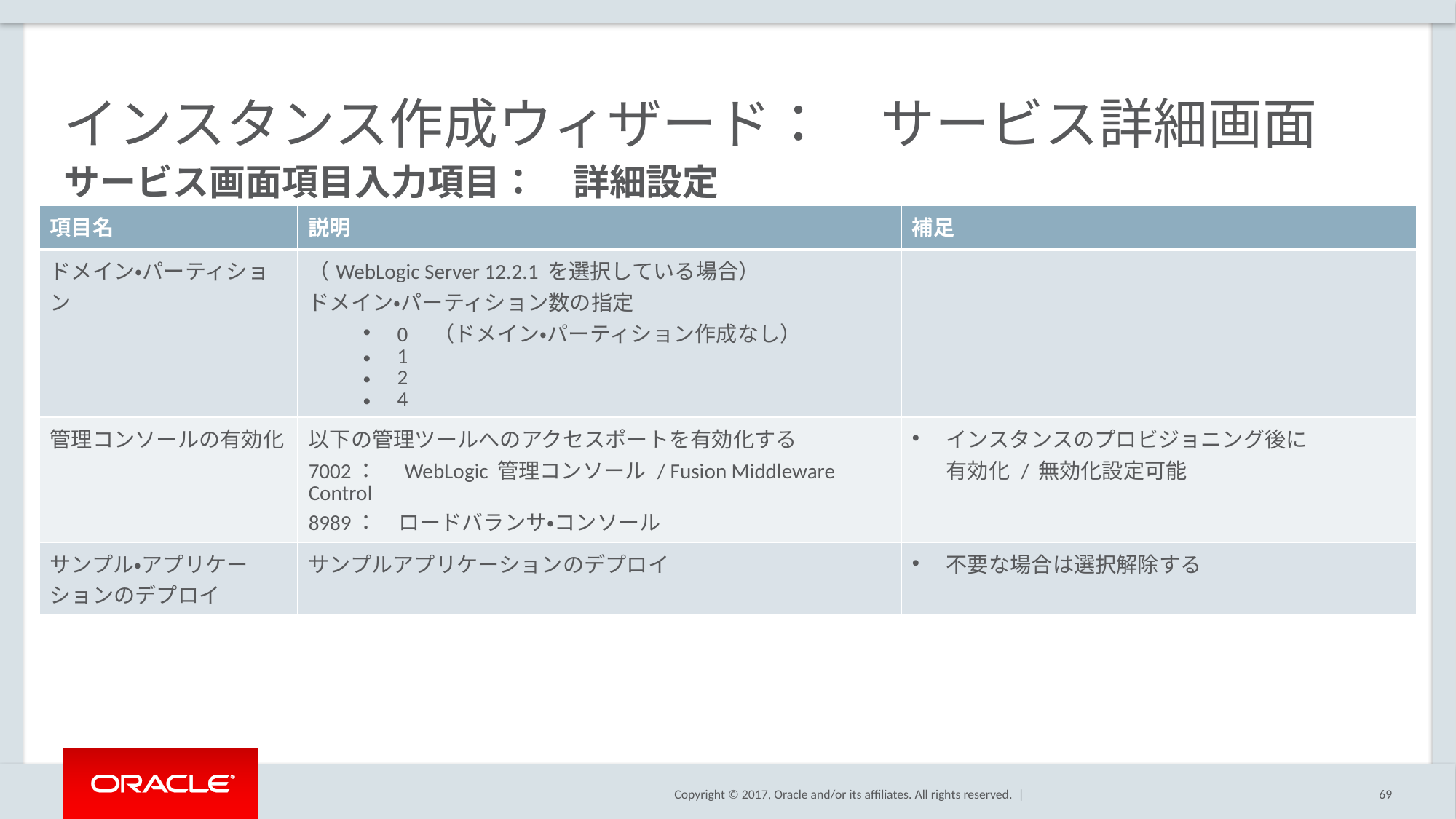

# インスタンス作成ウィザード：　サービス詳細画面
サービス画面項目入力項目：　詳細設定
| 項目名 | 説明 | 補足 |
| --- | --- | --- |
| ドメイン・パーティション | （WebLogic Server 12.2.1 を選択している場合） ドメイン・パーティション数の指定 0　（ドメイン・パーティション作成なし） 1 2 4 |  |
| 管理コンソールの有効化 | 以下の管理ツールへのアクセスポートを有効化する 7002：　WebLogic 管理コンソール / Fusion Middleware Control 8989：　ロードバランサ・コンソール | インスタンスのプロビジョニング後に 有効化 / 無効化設定可能 |
| サンプル・アプリケーションのデプロイ | サンプルアプリケーションのデプロイ | 不要な場合は選択解除する |
69